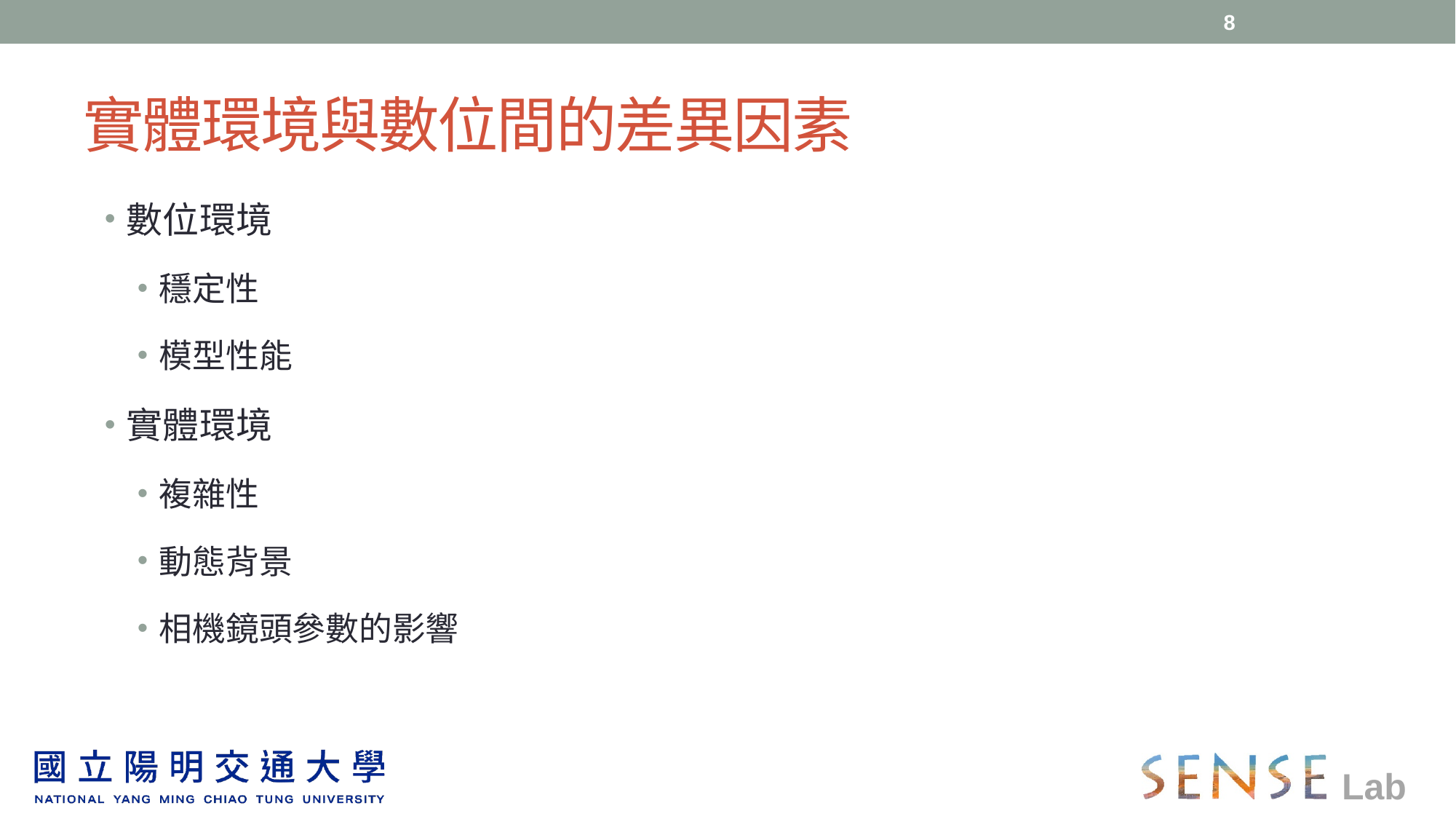

8
# 實體環境與數位間的差異因素
數位環境
穩定性
模型性能
實體環境
複雜性
動態背景
相機鏡頭參數的影響